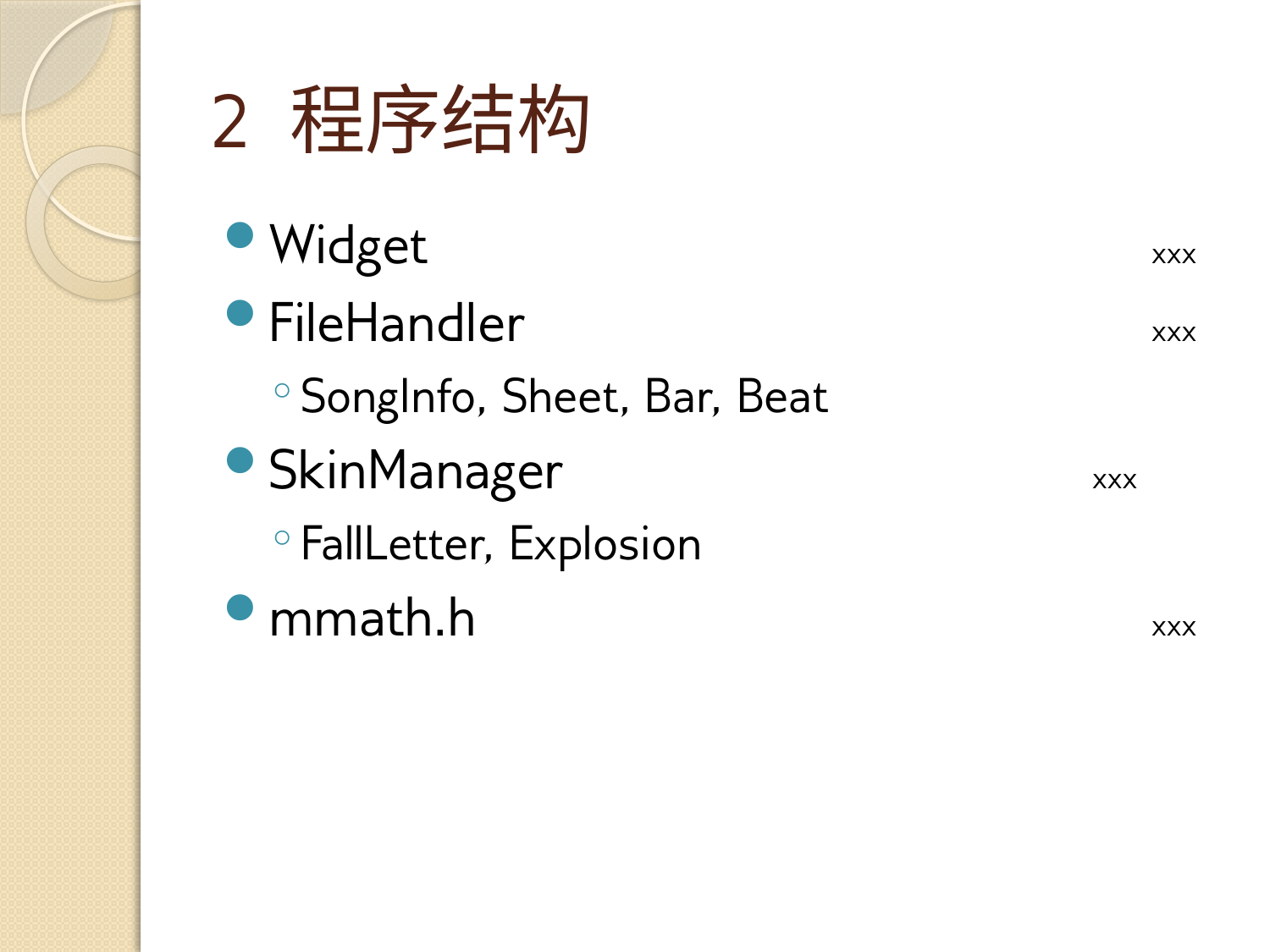

# 2 程序结构
Widget						xxx
FileHandler					xxx
SongInfo, Sheet, Bar, Beat
SkinManager				    xxx
FallLetter, Explosion
mmath.h						xxx